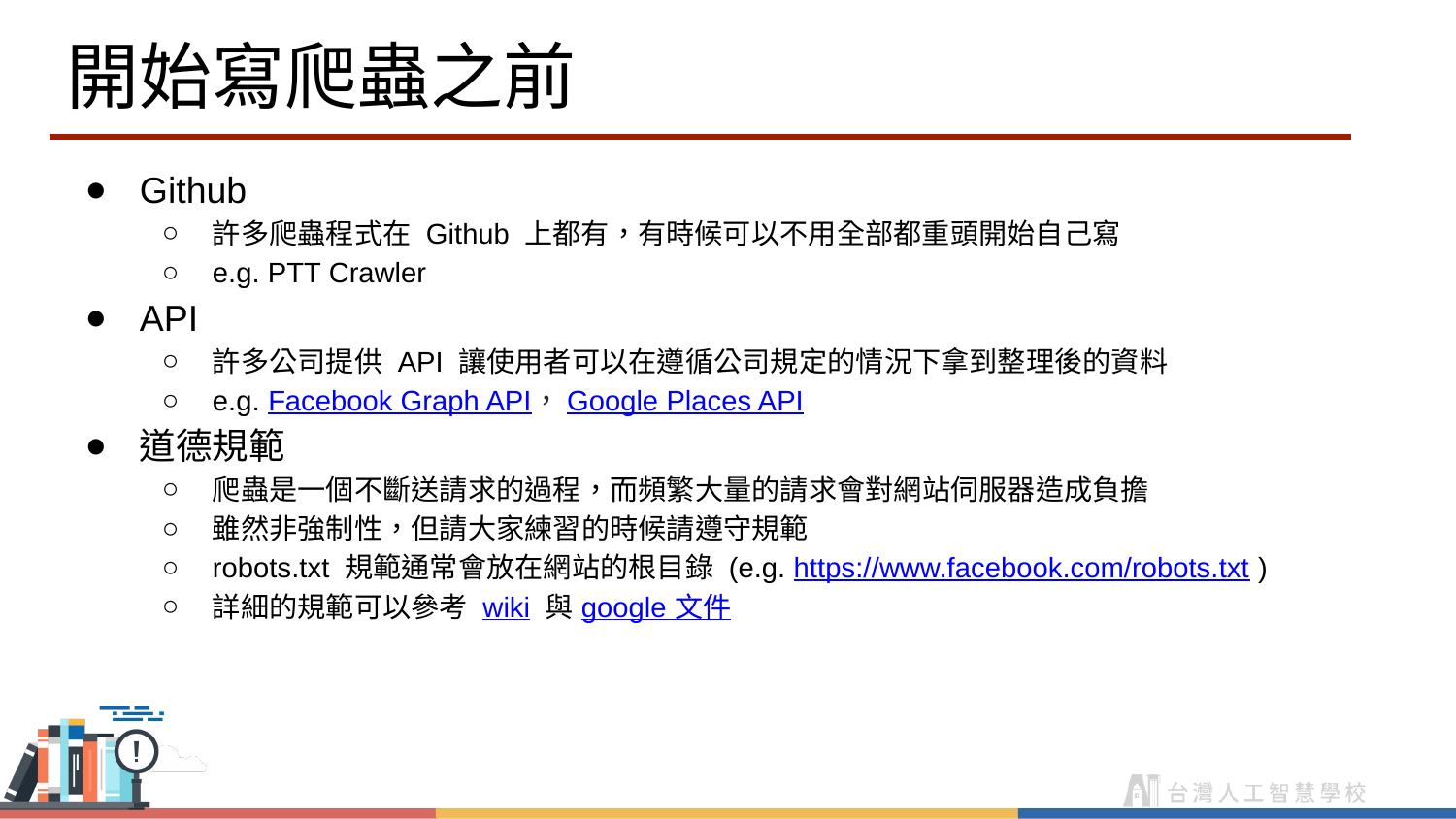

# 開始寫爬蟲之前
Github
許多爬蟲程式在 Github 上都有，有時候可以不用全部都重頭開始自己寫
e.g. PTT Crawler
API
許多公司提供 API 讓使用者可以在遵循公司規定的情況下拿到整理後的資料
e.g. Facebook Graph API，Google Places API
道德規範
爬蟲是一個不斷送請求的過程，而頻繁大量的請求會對網站伺服器造成負擔
雖然非強制性，但請大家練習的時候請遵守規範
robots.txt 規範通常會放在網站的根目錄 (e.g. https://www.facebook.com/robots.txt )
詳細的規範可以參考 wiki 與 google 文件